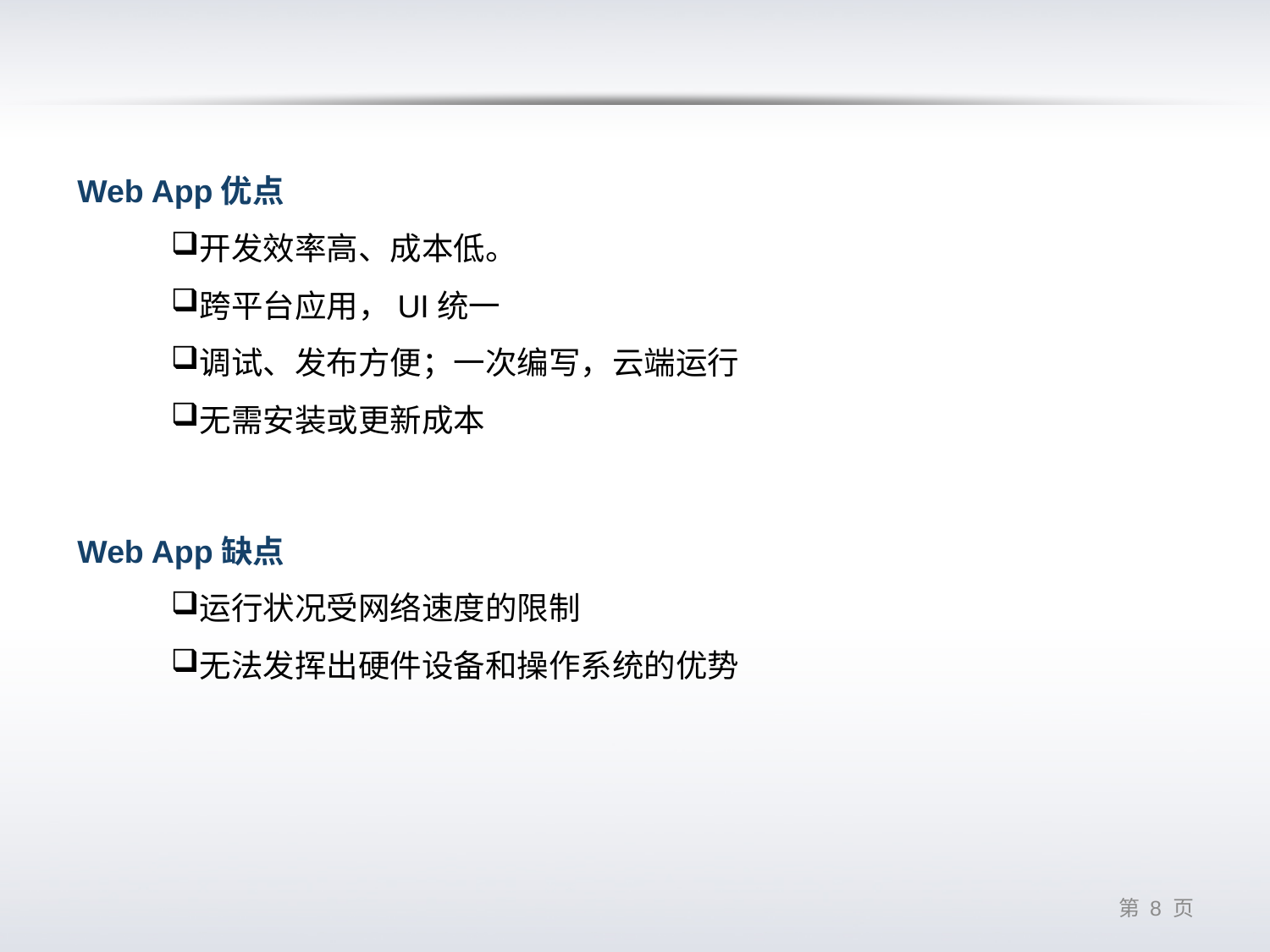

Web App优点
开发效率高、成本低。
跨平台应用，UI统一
调试、发布方便；一次编写，云端运行
无需安装或更新成本
Web App缺点
运行状况受网络速度的限制
无法发挥出硬件设备和操作系统的优势
第 8 页